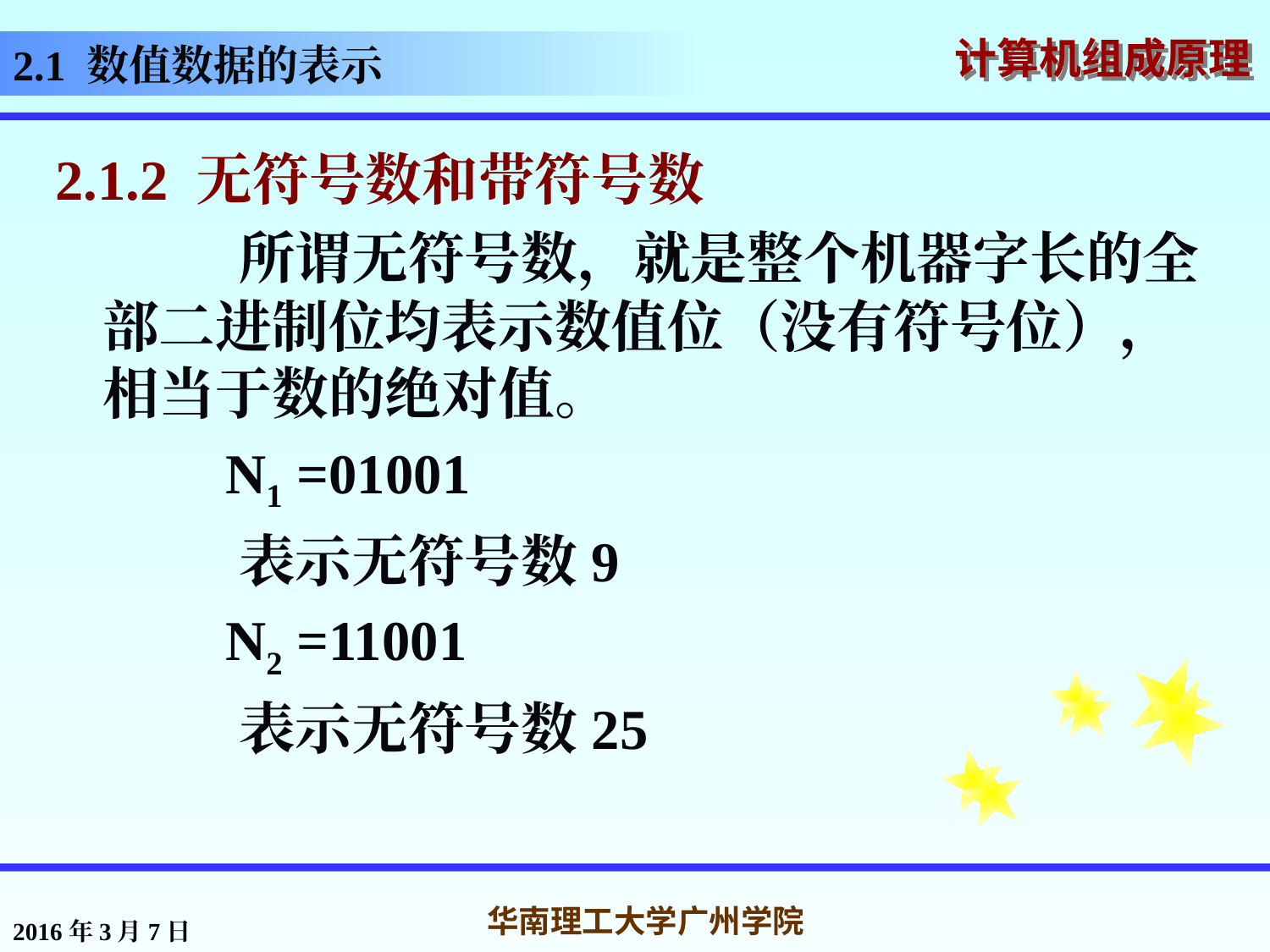

2.1 数值数据的表示
2.1.2 无符号数和带符号数
            所谓无符号数，就是整个机器字长的全部二进制位均表示数值位（没有符号位），相当于数的绝对值。
            N1 =01001
            表示无符号数9
            N2 =11001
            表示无符号数25
2016年3月7日
华南理工大学广州学院